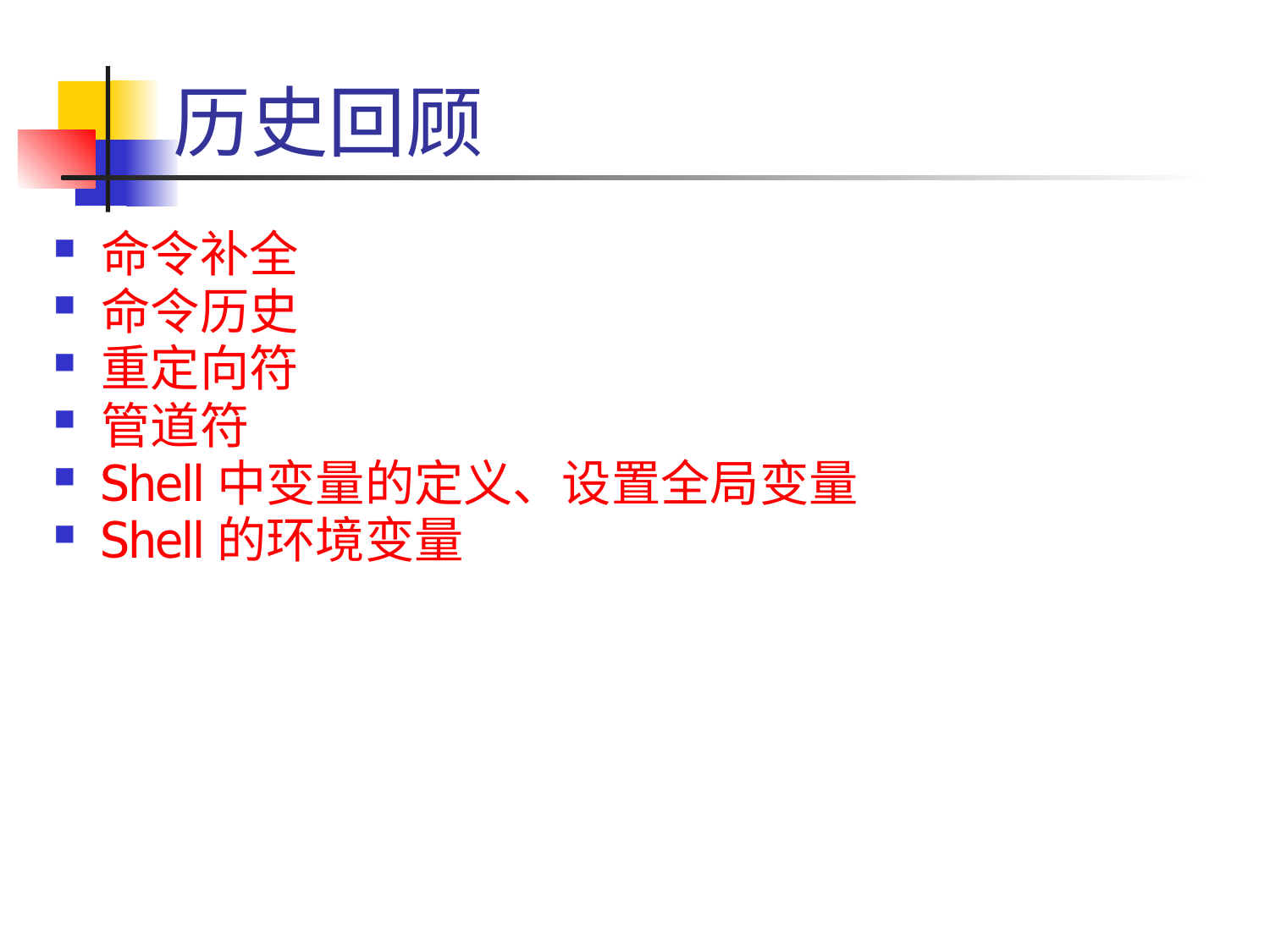

# 历史回顾
命令补全
命令历史
重定向符
管道符
Shell中变量的定义、设置全局变量
Shell的环境变量